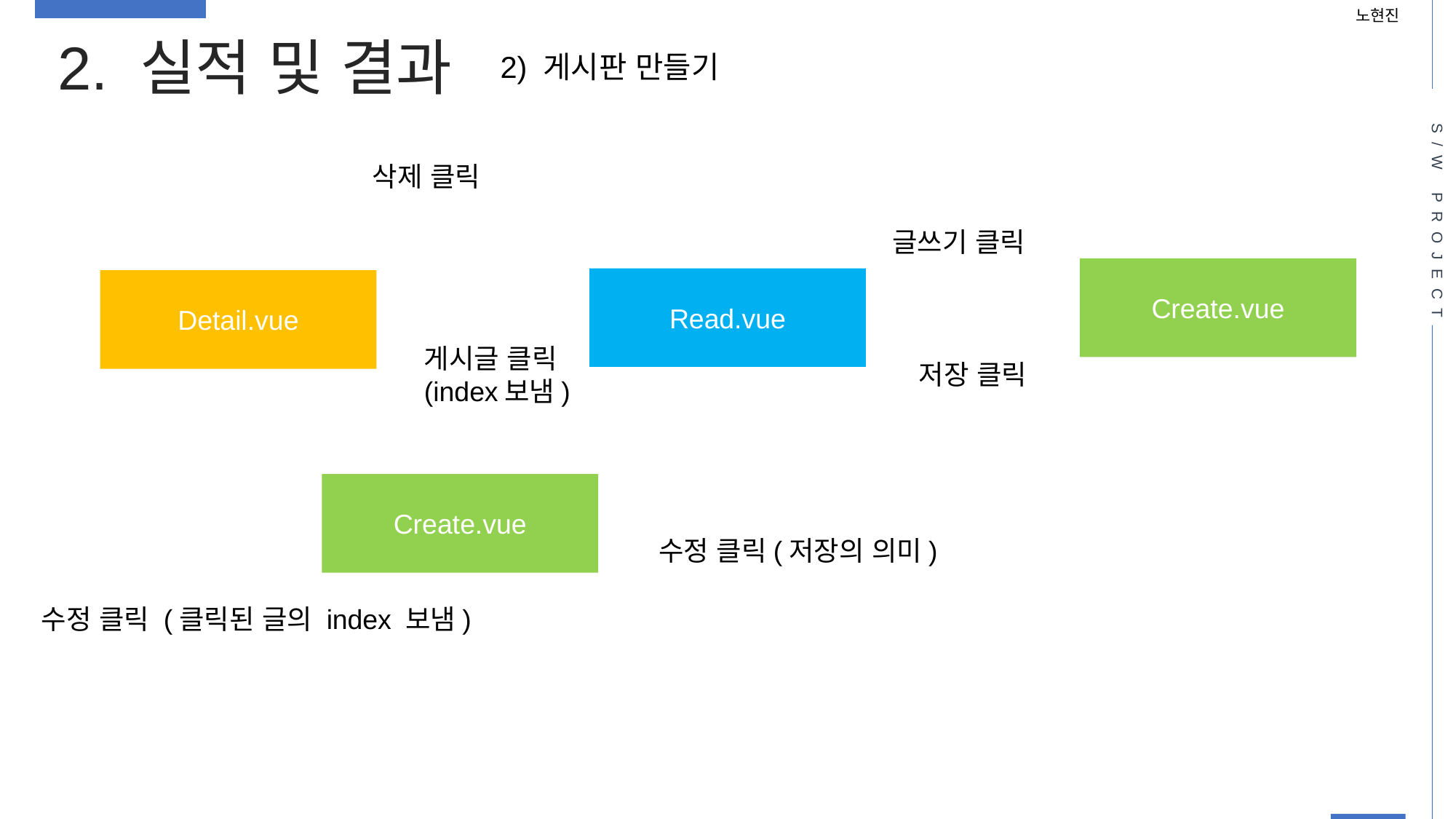

노현진
2. 실적 및 결과
2) 게시판 만들기
S/W PROJECT
삭제 클릭
글쓰기 클릭
Create.vue
Read.vue
Detail.vue
게시글 클릭
(index보냄)
저장 클릭
Create.vue
수정 클릭(저장의 의미)
수정 클릭 (클릭된 글의 index 보냄)